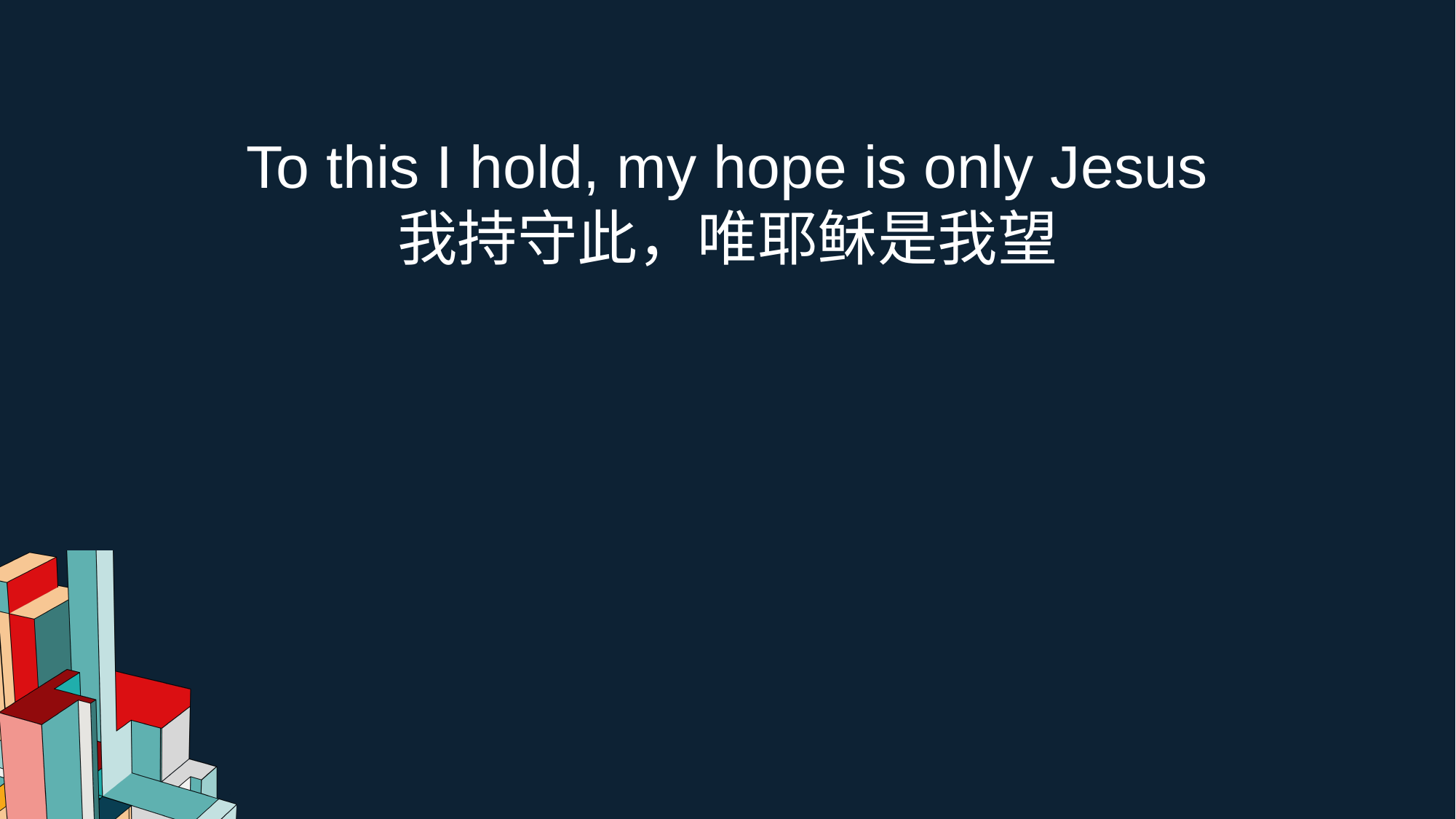

To this I hold, my hope is only Jesus
我持守此，唯耶稣是我望